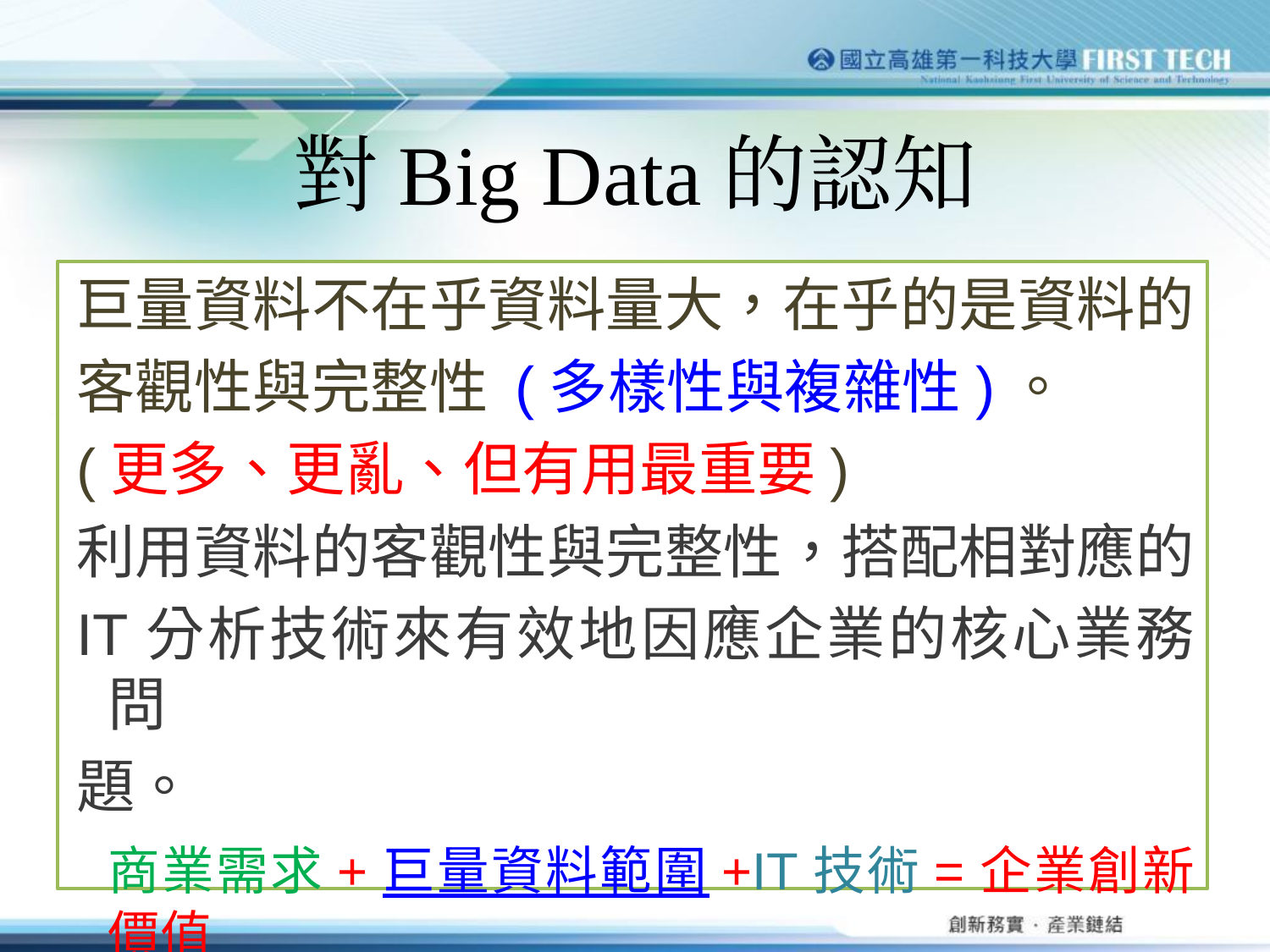

# 對Big Data的認知
巨量資料不在乎資料量大，在乎的是資料的
客觀性與完整性 (多樣性與複雜性)。
(更多、更亂、但有用最重要)
利用資料的客觀性與完整性，搭配相對應的
IT分析技術來有效地因應企業的核心業務問
題。
 商業需求+巨量資料範圍+IT技術=企業創新價值